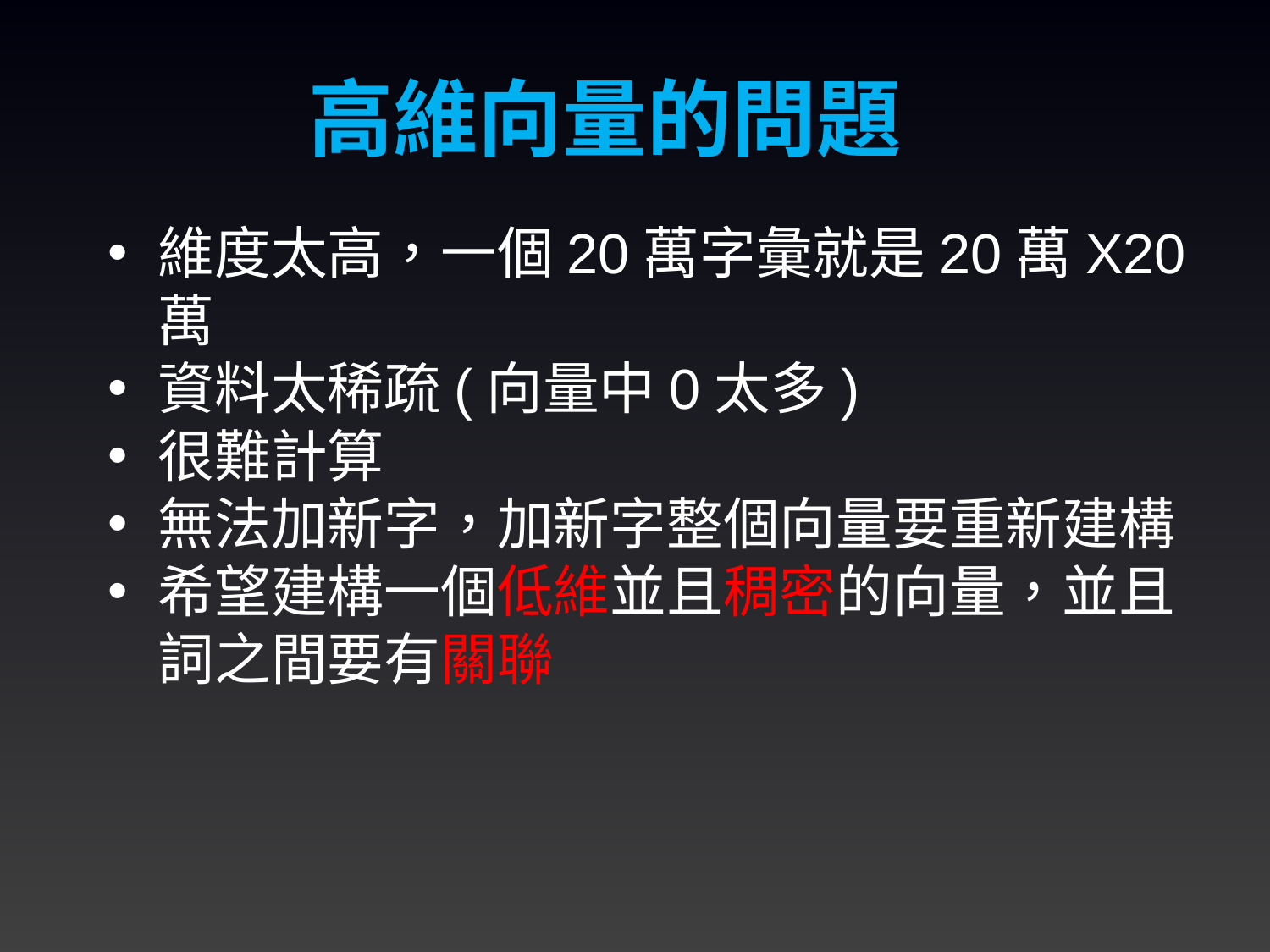

高維向量的問題
維度太高，一個20萬字彙就是20萬X20萬
資料太稀疏(向量中0太多)
很難計算
無法加新字，加新字整個向量要重新建構
希望建構一個低維並且稠密的向量，並且詞之間要有關聯